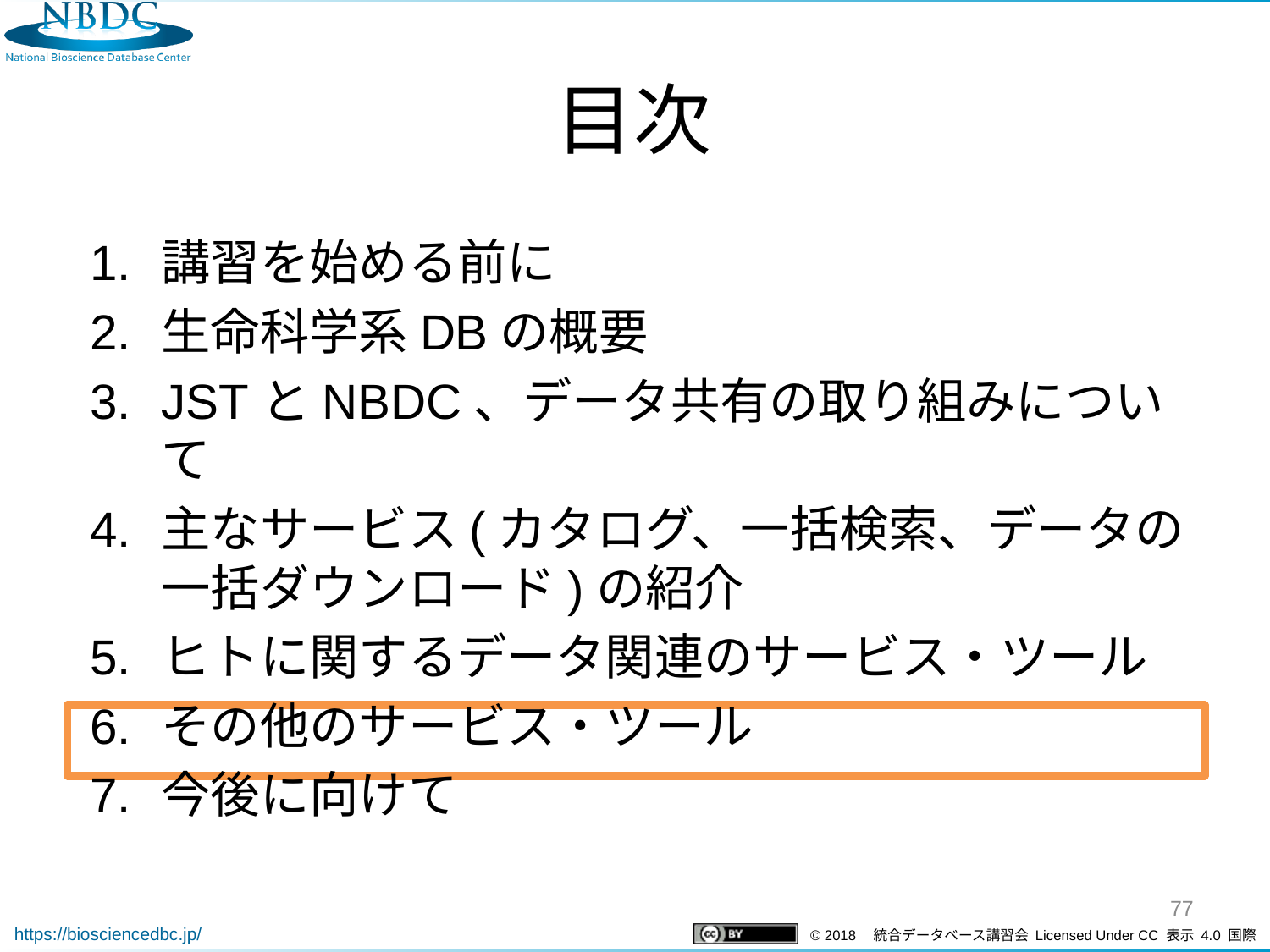

目次
講習を始める前に
生命科学系DBの概要
JSTとNBDC、データ共有の取り組みについて
主なサービス(カタログ、一括検索、データの一括ダウンロード)の紹介
ヒトに関するデータ関連のサービス・ツール
その他のサービス・ツール
今後に向けて

77